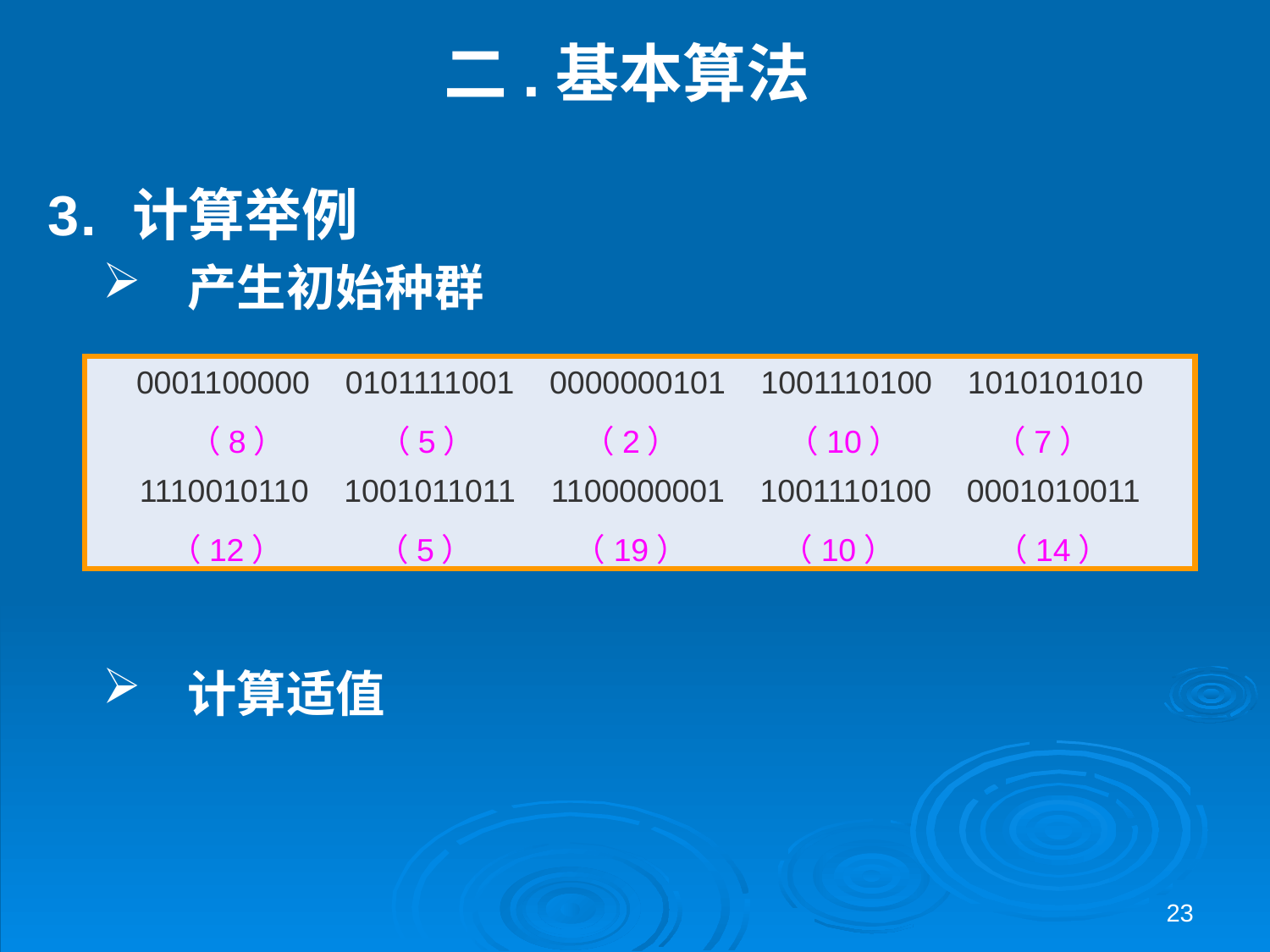

# 二.基本算法
计算举例
产生初始种群

计算适值
0001100000    0101111001    0000000101    1001110100    1010101010

1110010110    1001011011    1100000001    1001110100    0001010011

（8）             （5）               （2）               （10）             （7）

（12）             （5）              （19）             （10）              （14）
23